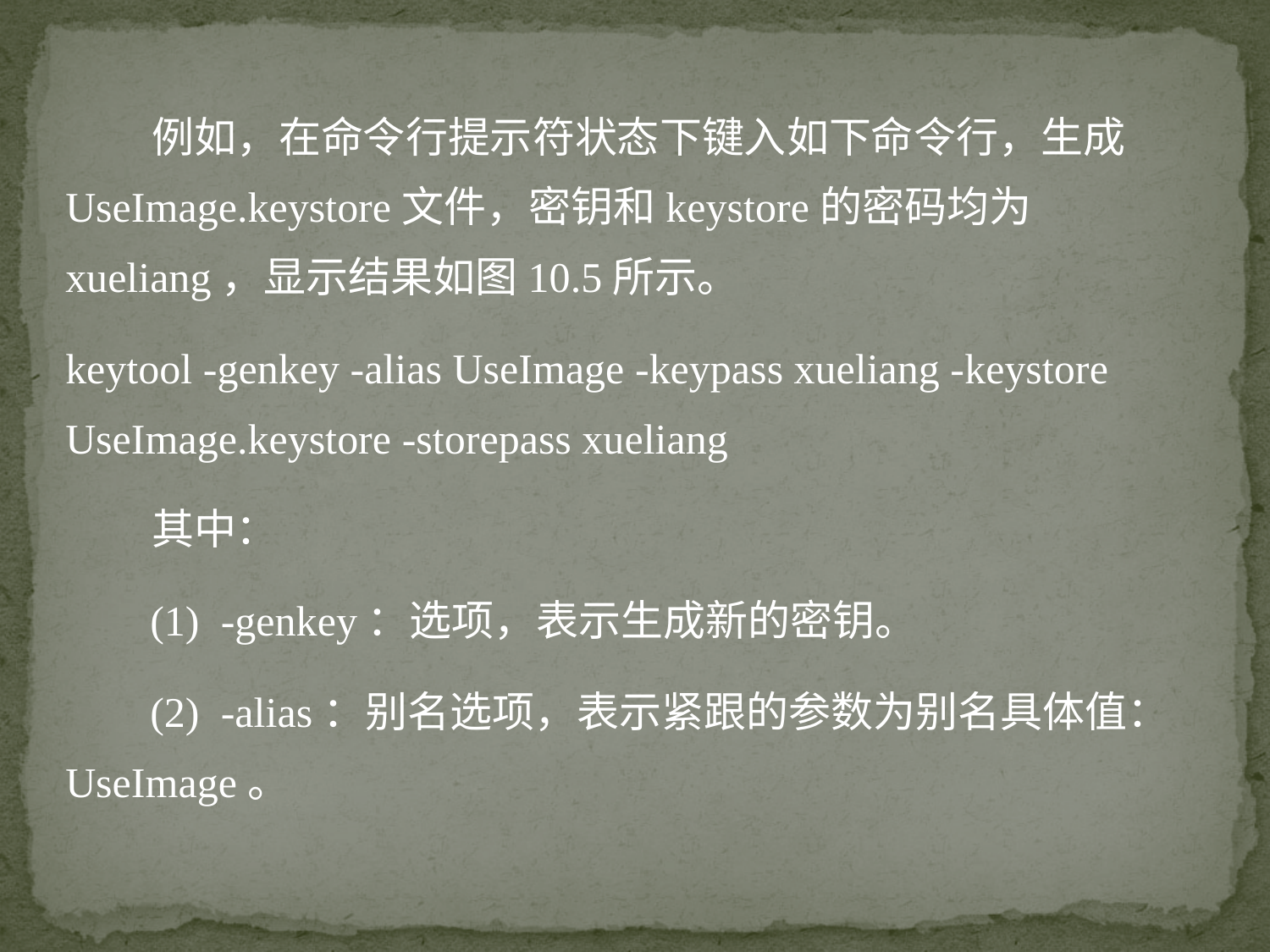

例如，在命令行提示符状态下键入如下命令行，生成UseImage.keystore文件，密钥和keystore的密码均为xueliang，显示结果如图10.5所示。
keytool -genkey -alias UseImage -keypass xueliang -keystore UseImage.keystore -storepass xueliang
        其中：
        (1)  -genkey：选项，表示生成新的密钥。
        (2)  -alias：别名选项，表示紧跟的参数为别名具体值：UseImage。